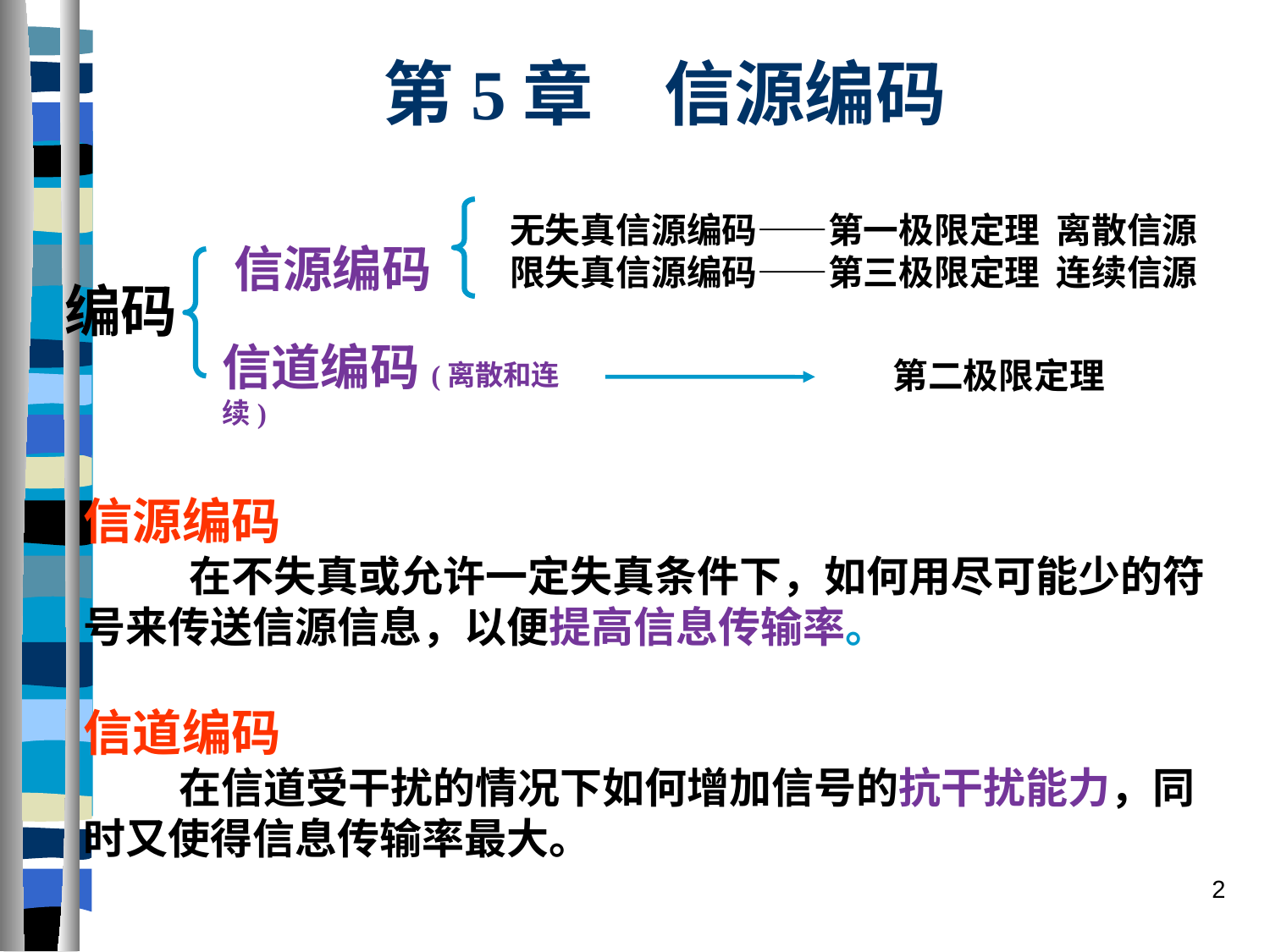

第5章　信源编码

无失真信源编码——第一极限定理  离散信源
限失真信源编码——第三极限定理  连续信源
信源编码

编码
信道编码(离散和连续)
第二极限定理

信源编码
          在不失真或允许一定失真条件下，如何用尽可能少的符号来传送信源信息，以便提高信息传输率。

信道编码
         在信道受干扰的情况下如何增加信号的抗干扰能力，同时又使得信息传输率最大。
2